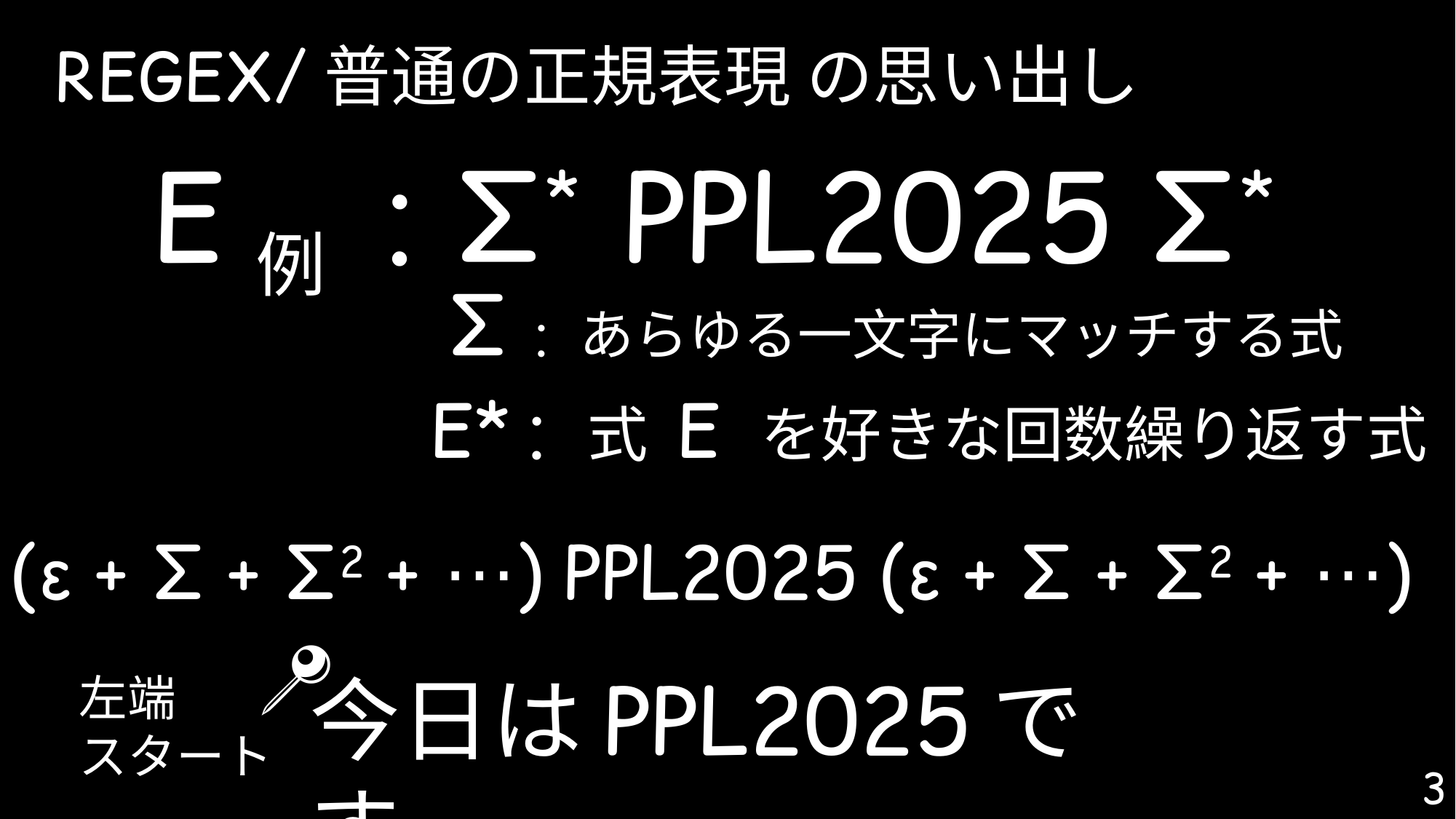

# REGEX/普通の正規表現 の思い出し
E例 : Σ*  PPL2025 Σ*
Σ : あらゆる一文字にマッチする式
E* : 式 E を好きな回数繰り返す式
(ε + Σ + Σ2 + ⋯) PPL2025 (ε + Σ + Σ2 + ⋯)
📍
今日はPPL2025です
左端
スタート
3